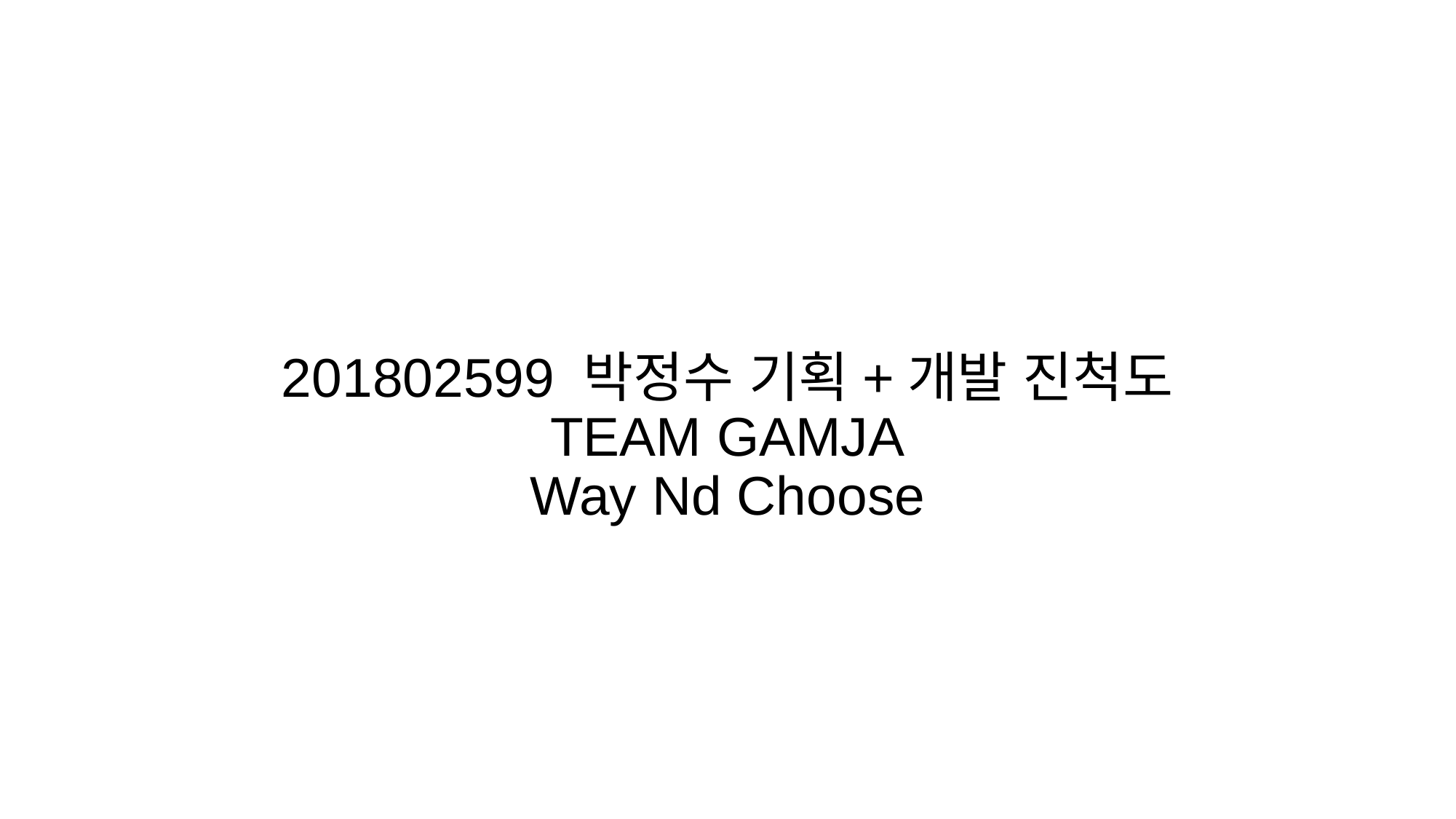

# 201802599 박정수 기획+개발 진척도 TEAM GAMJA Way Nd Choose